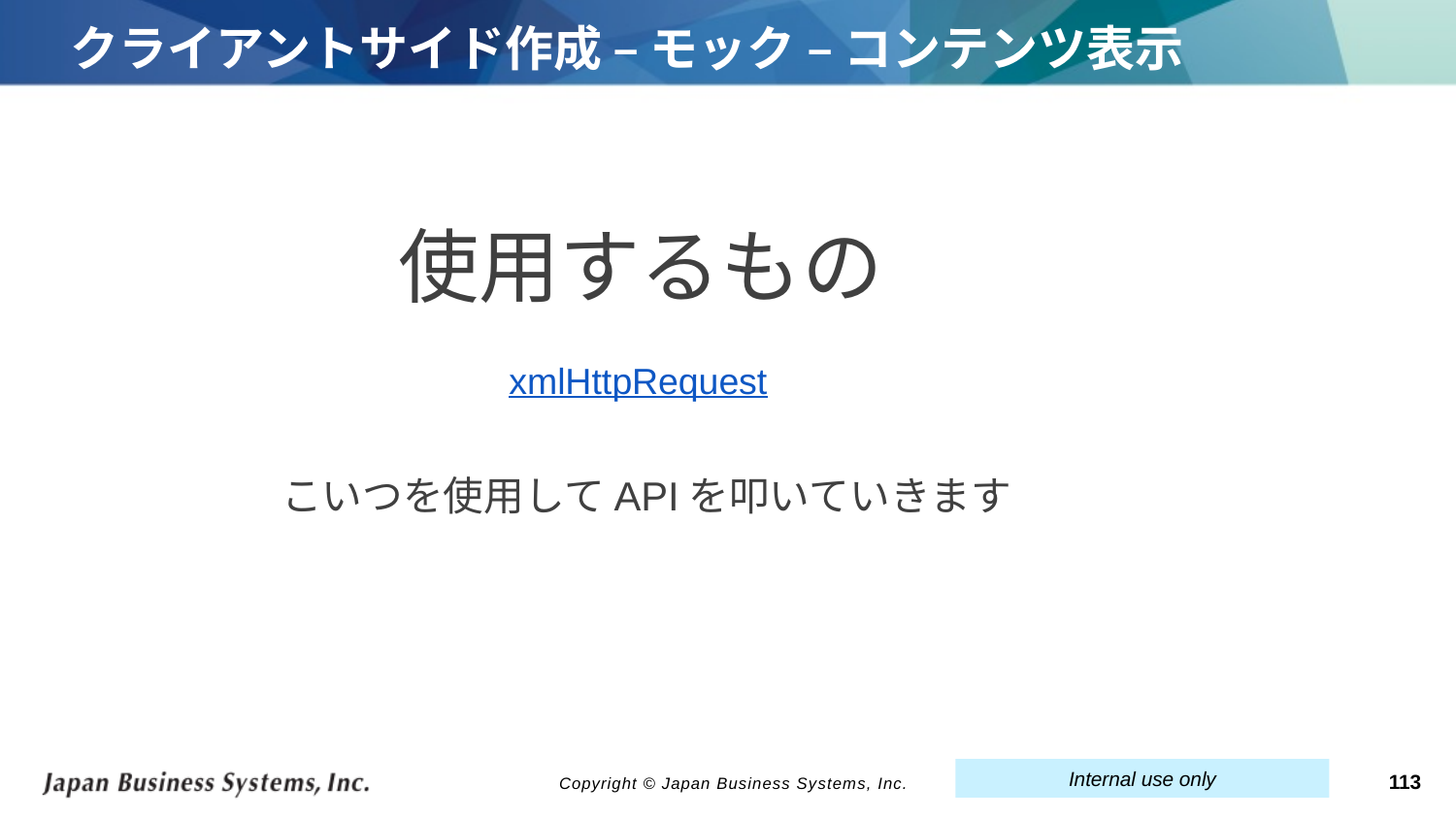

# クライアントサイド作成 – モック – コンテンツ表示
使用するもの
xmlHttpRequest
こいつを使用してAPIを叩いていきます